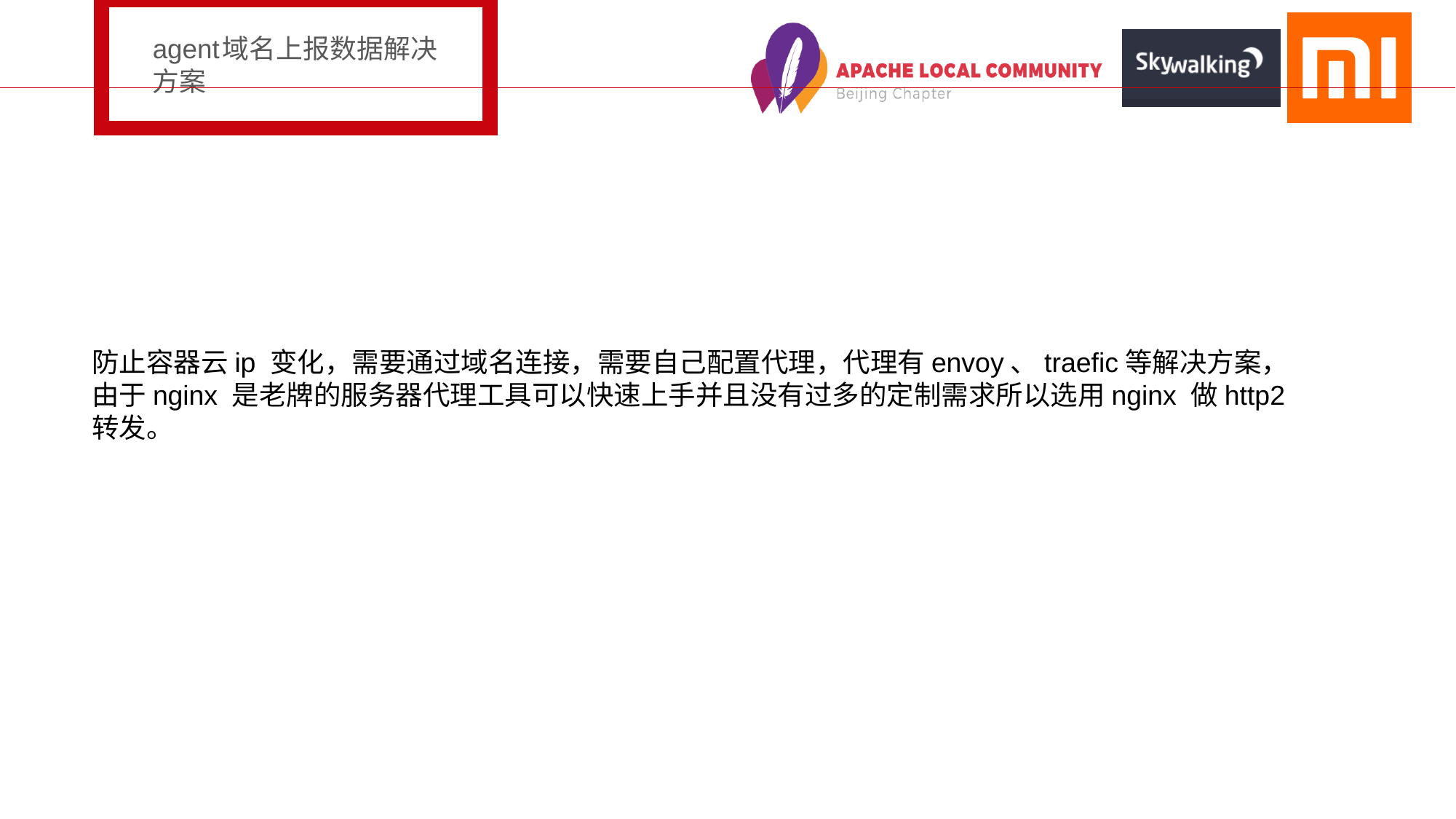

agent域名上报数据解决方案
防止容器云ip 变化，需要通过域名连接，需要自己配置代理，代理有envoy、traefic等解决方案，由于nginx 是老牌的服务器代理工具可以快速上手并且没有过多的定制需求所以选用nginx 做http2转发。